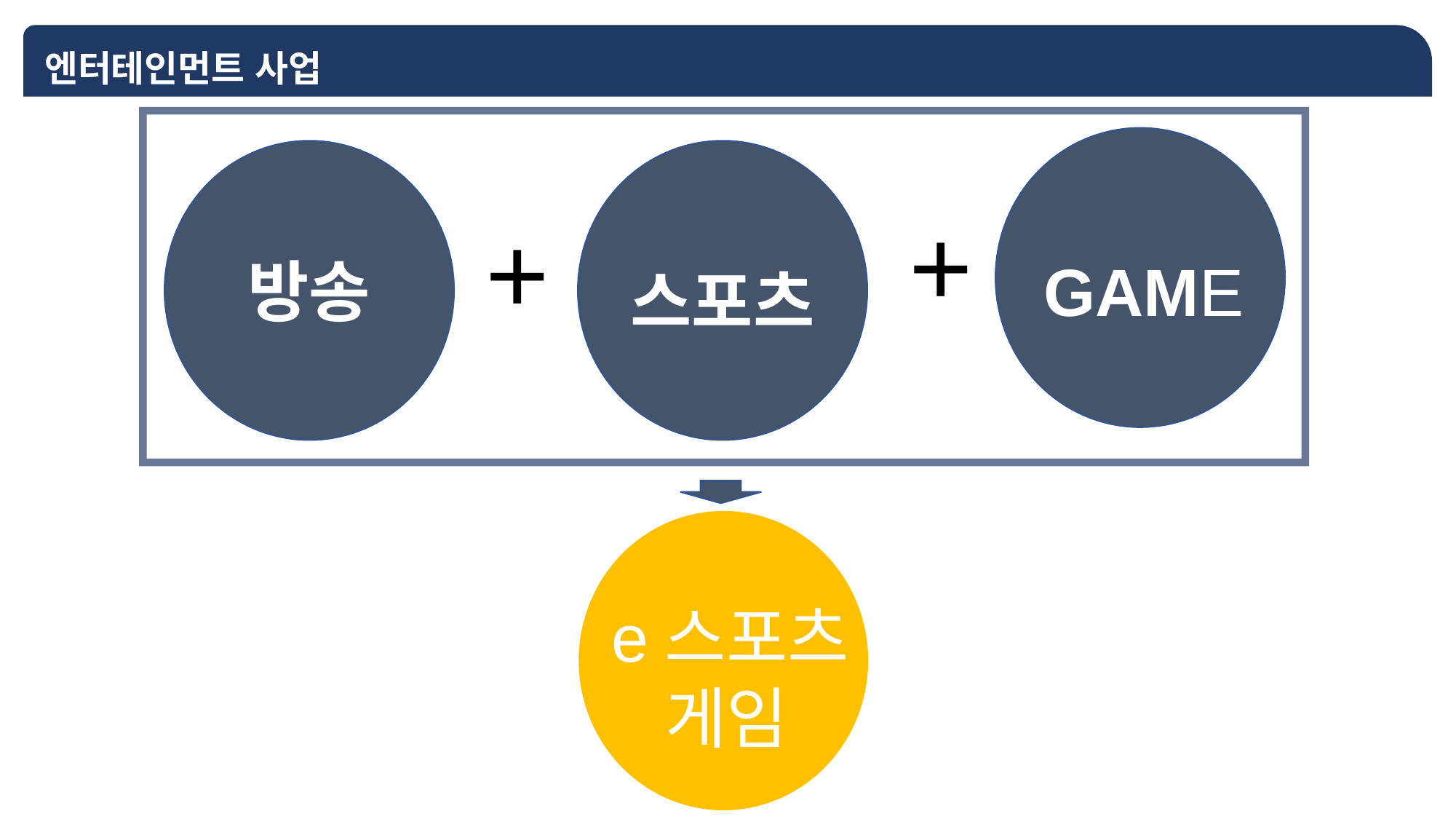

엔터테인먼트 사업

+
+
GAME
방송
스포츠

e스포츠
  게임
01